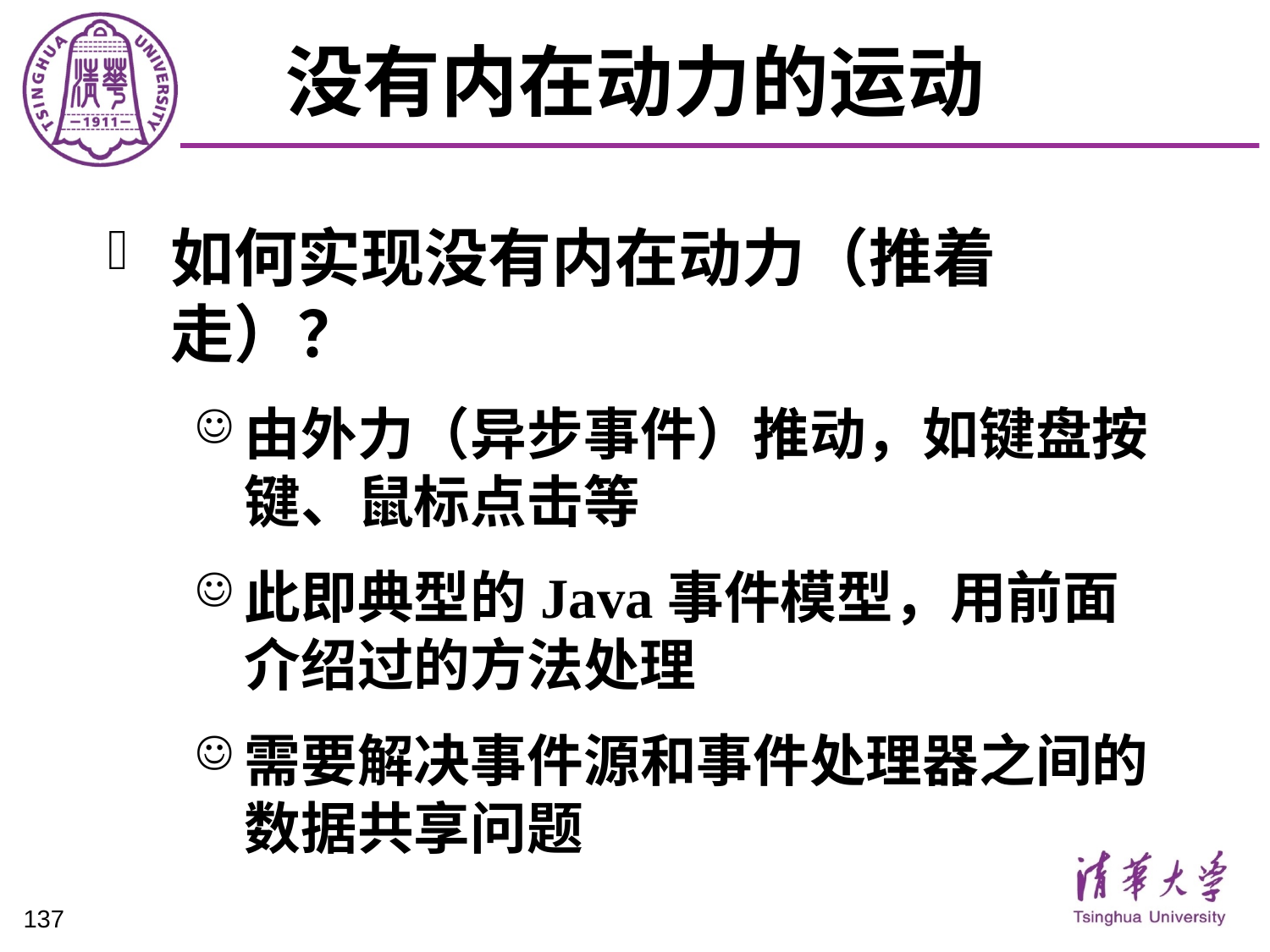

# 没有内在动力的运动
如何实现没有内在动力（推着走）？
由外力（异步事件）推动，如键盘按键、鼠标点击等
此即典型的Java事件模型，用前面介绍过的方法处理
需要解决事件源和事件处理器之间的数据共享问题
137